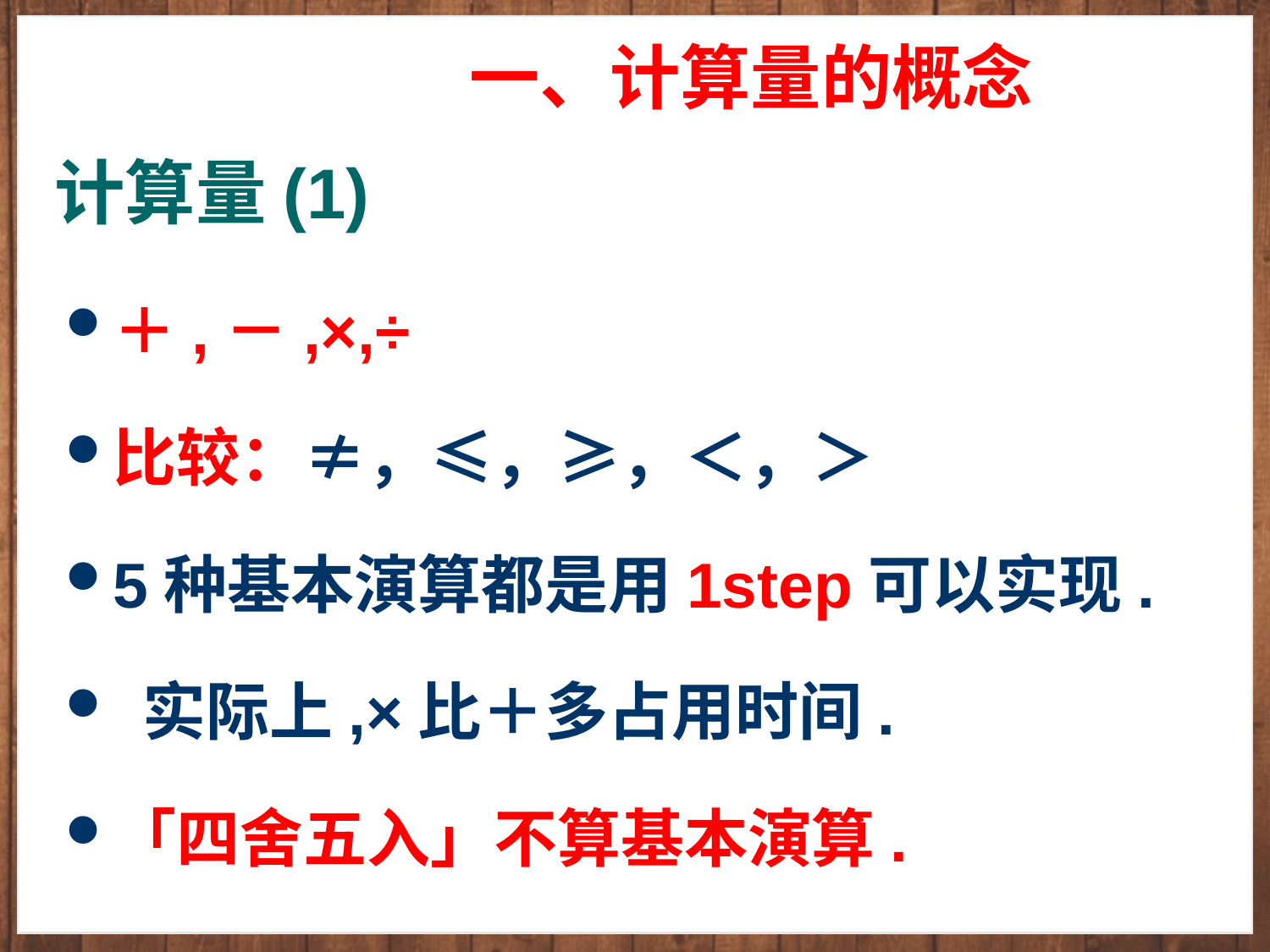

一、计算量的概念
计算量(1)
＋,－,×,÷
比较：≠，≤，≥，＜，＞
5种基本演算都是用1step可以实现.
 实际上,×比＋多占用时间.
「四舍五入」不算基本演算.